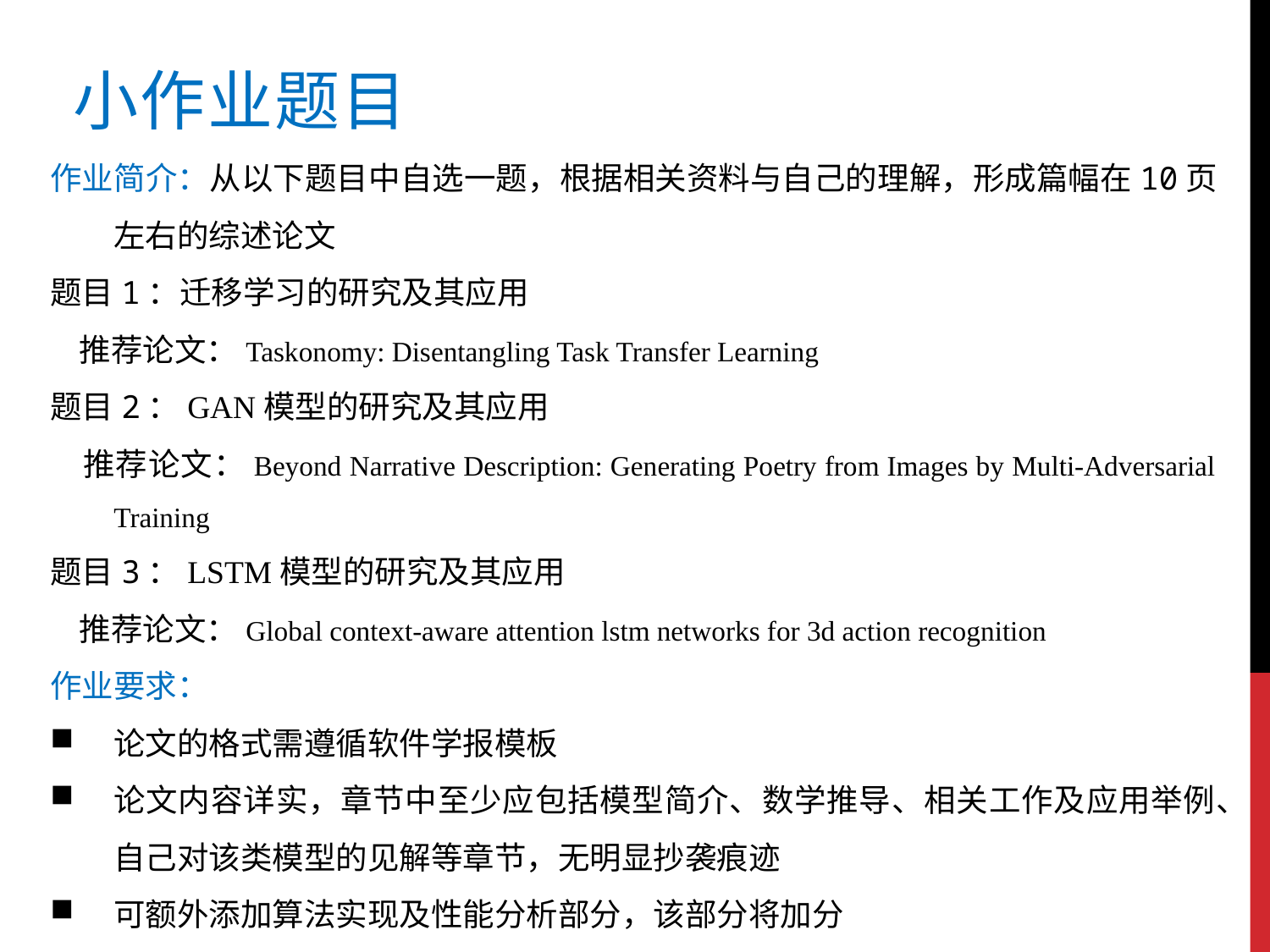

小作业题目
作业简介：从以下题目中自选一题，根据相关资料与自己的理解，形成篇幅在10页左右的综述论文
题目1：迁移学习的研究及其应用
   推荐论文：Taskonomy: Disentangling Task Transfer Learning
题目2：GAN模型的研究及其应用
   推荐论文：Beyond Narrative Description: Generating Poetry from Images by Multi-Adversarial Training
题目3：LSTM模型的研究及其应用
   推荐论文：Global context-aware attention lstm networks for 3d action recognition
作业要求：
论文的格式需遵循软件学报模板
论文内容详实，章节中至少应包括模型简介、数学推导、相关工作及应用举例、自己对该类模型的见解等章节，无明显抄袭痕迹
可额外添加算法实现及性能分析部分，该部分将加分